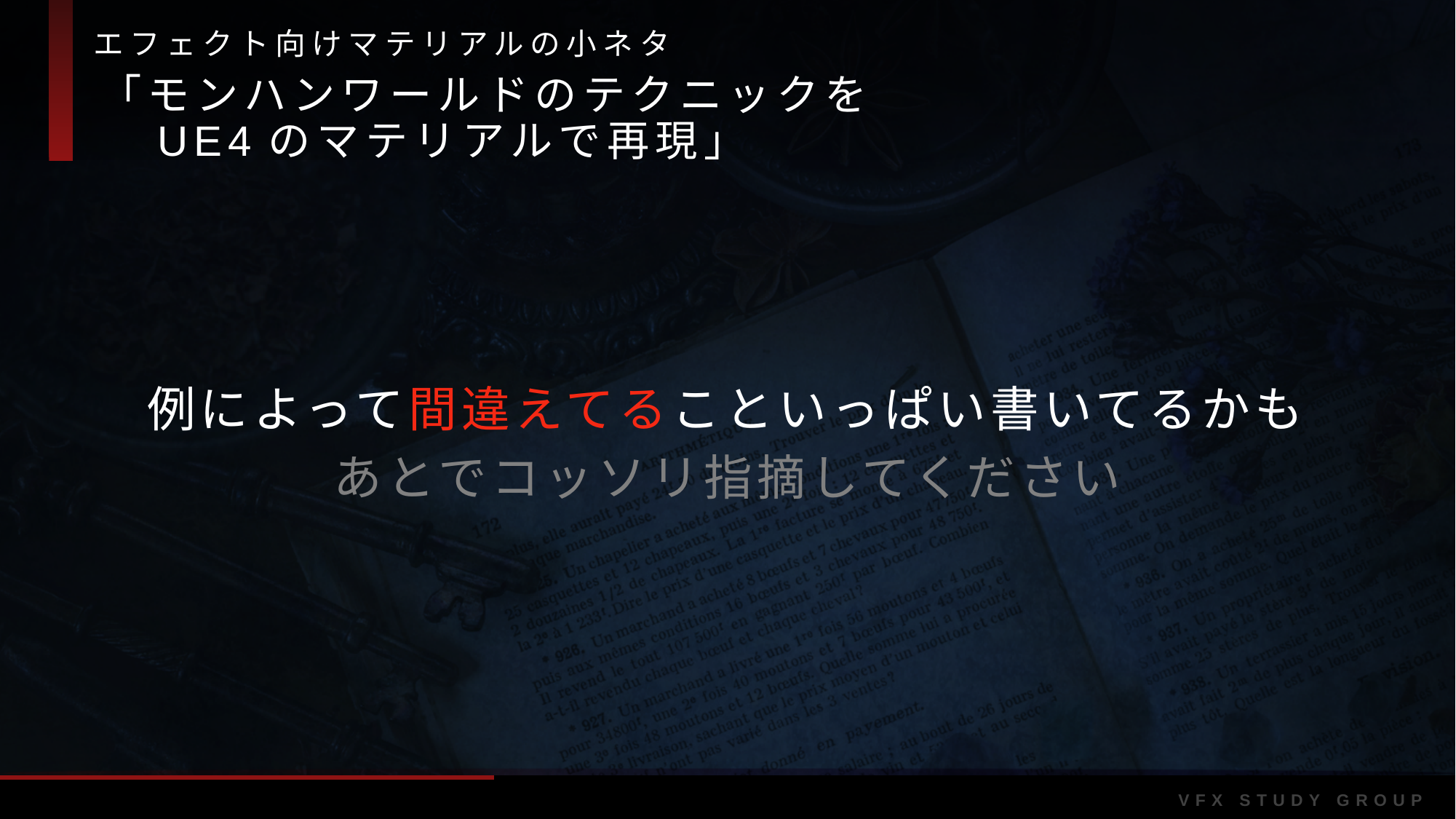

「モンハンワールドのテクニックを
　UE4のマテリアルで再現」
例によって間違えてることいっぱい書いてるかも
あとでコッソリ指摘してください